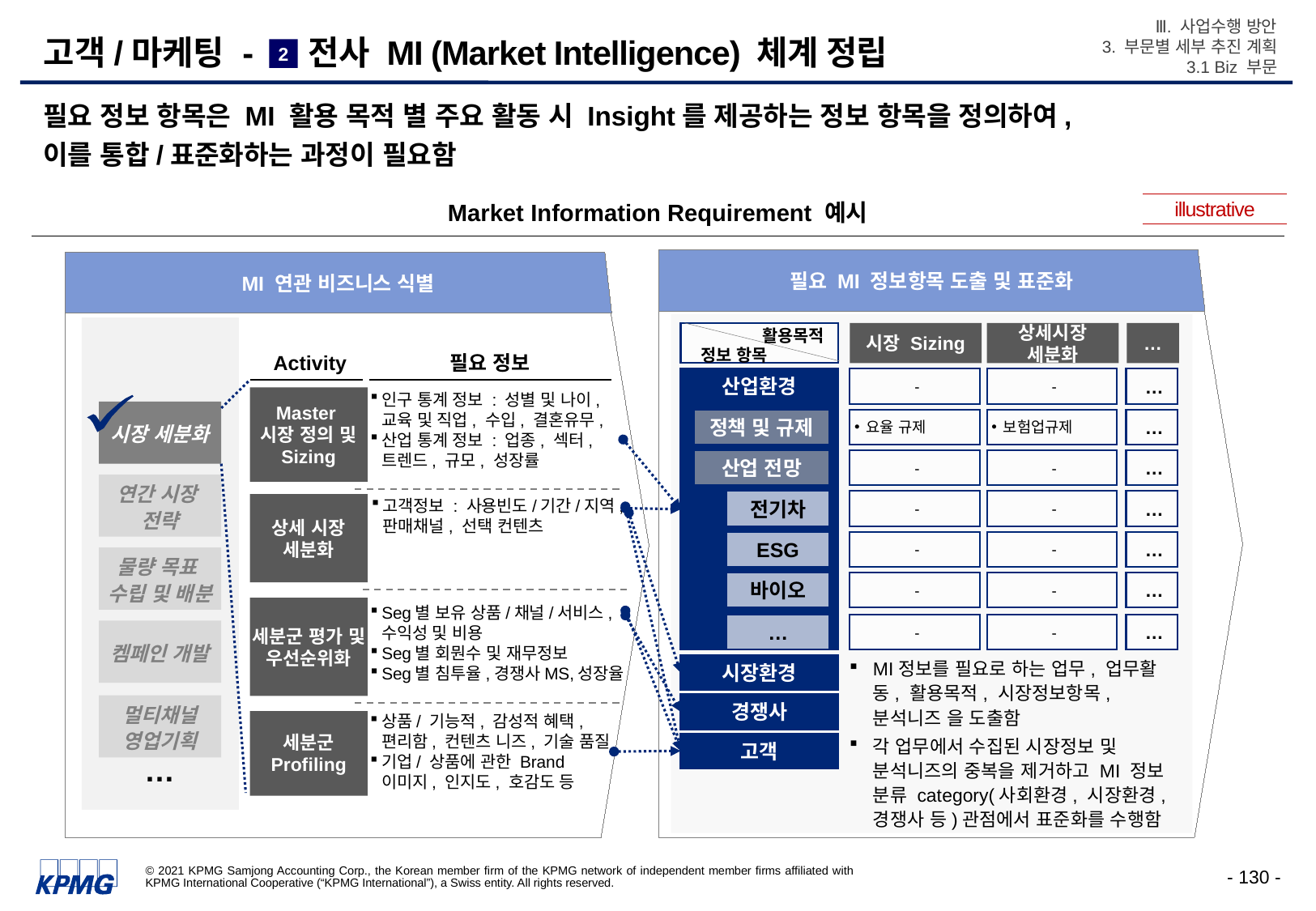

Ⅲ. 사업수행 방안
3. 부문별 세부 추진 계획
3.1 Biz 부문
# 고객/마케팅 -     전사 MI (Market Intelligence) 체계 정립
2
필요 정보 항목은 MI 활용 목적 별 주요 활동 시 Insight를 제공하는 정보 항목을 정의하여,
이를 통합/표준화하는 과정이 필요함
illustrative
Market Information Requirement 예시
필요 MI 정보항목 도출 및 표준화

MI 연관 비즈니스 식별

시장 세분화
연간 시장
전략
물량 목표
수립 및 배분
켐페인 개발
멀티채널
영업기획
…
활용목적

시장 Sizing
상세시장
세분화
-
-
요율 규제
보험업규제
-
-
-
-
-
-
-
-
-
-
…
정보 항목
Activity
필요 정보
산업환경
…
Master
시장 정의 및 Sizing
인구 통계 정보 : 성별 및 나이, 교육 및 직업, 수입, 결혼유무,
산업 통계 정보 : 업종, 섹터, 트렌드, 규모, 성장률

정책 및 규제
…
산업 전망
…
전기차
…
상세 시장
세분화
고객정보 : 사용빈도/기간/지역, 판매채널, 선택 컨텐츠
ESG
…
바이오
…
세분군 평가 및 우선순위화
Seg별 보유 상품/채널/서비스, 수익성 및 비용
Seg별 회뭔수 및 재무정보
Seg별 침투율,경쟁사MS,성장율
…
…
시장환경
MI정보를 필요로 하는 업무, 업무활동, 활용목적, 시장정보항목,  분석니즈 을 도출함
각 업무에서 수집된 시장정보 및 분석니즈의 중복을 제거하고 MI 정보 분류 category(사회환경, 시장환경, 경쟁사 등)관점에서 표준화를 수행함
경쟁사
세분군
Profiling
상품/ 기능적, 감성적 혜택, 편리함, 컨텐츠 니즈, 기술 품질
기업/ 상품에 관한 Brand 이미지, 인지도, 호감도 등
고객